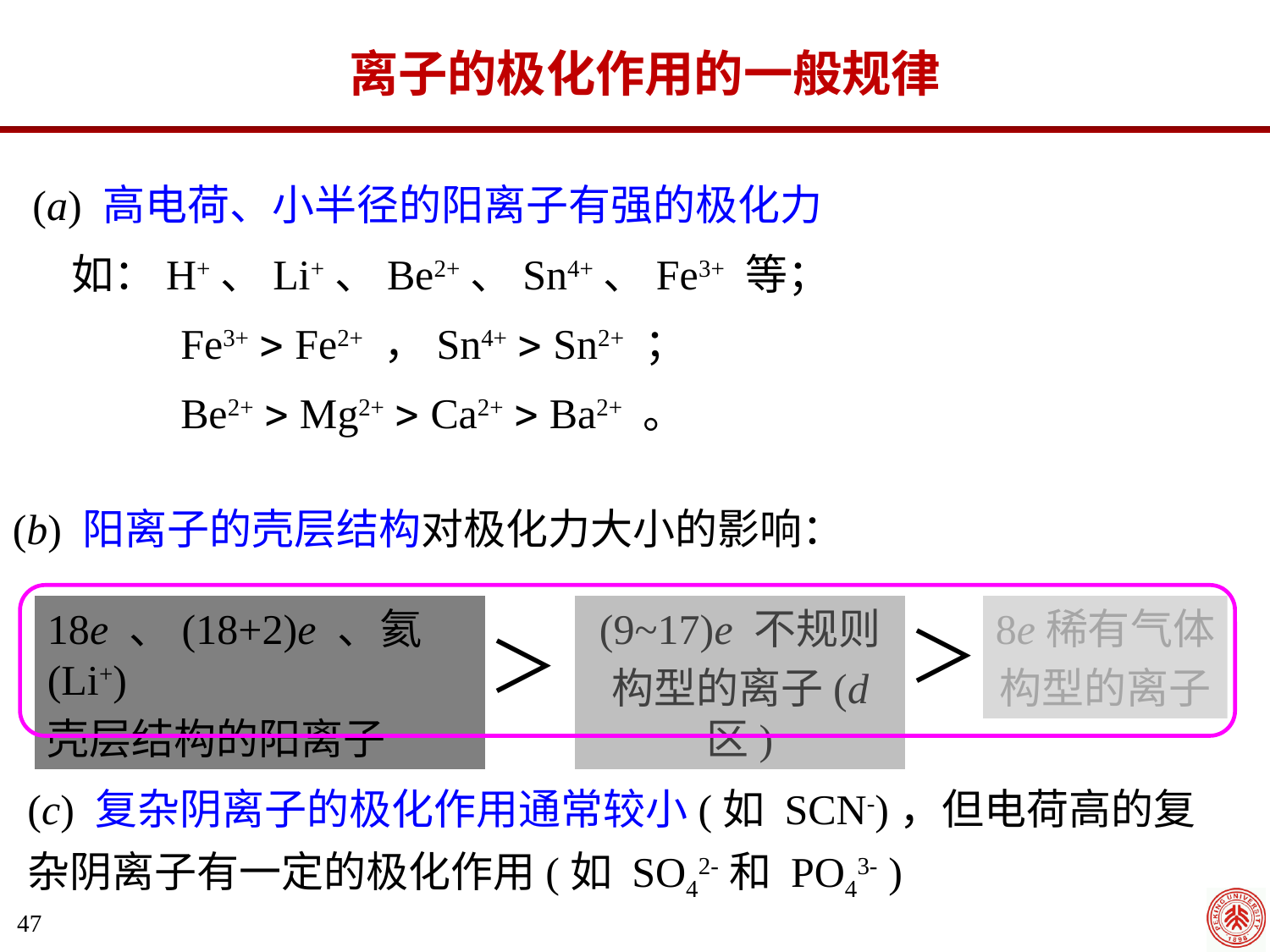

离子的极化作用的一般规律

(a) 高电荷、小半径的阳离子有强的极化力
   如：H+、Li+、Be2+、Sn4+、Fe3+ 等；
              Fe3+ > Fe2+ ，Sn4+ > Sn2+ ；
              Be2+ > Mg2+ > Ca2+ > Ba2+ 。
(b) 阳离子的壳层结构对极化力大小的影响：

18e 、(18+2)e 、氦(Li+)
壳层结构的阳离子
(9~17)e 不规则
构型的离子(d 区)
8e稀有气体
构型的离子
＞
＞

(c) 复杂阴离子的极化作用通常较小(如 SCN-)，但电荷高的复杂阴离子有一定的极化作用(如 SO42-和 PO43- )
47